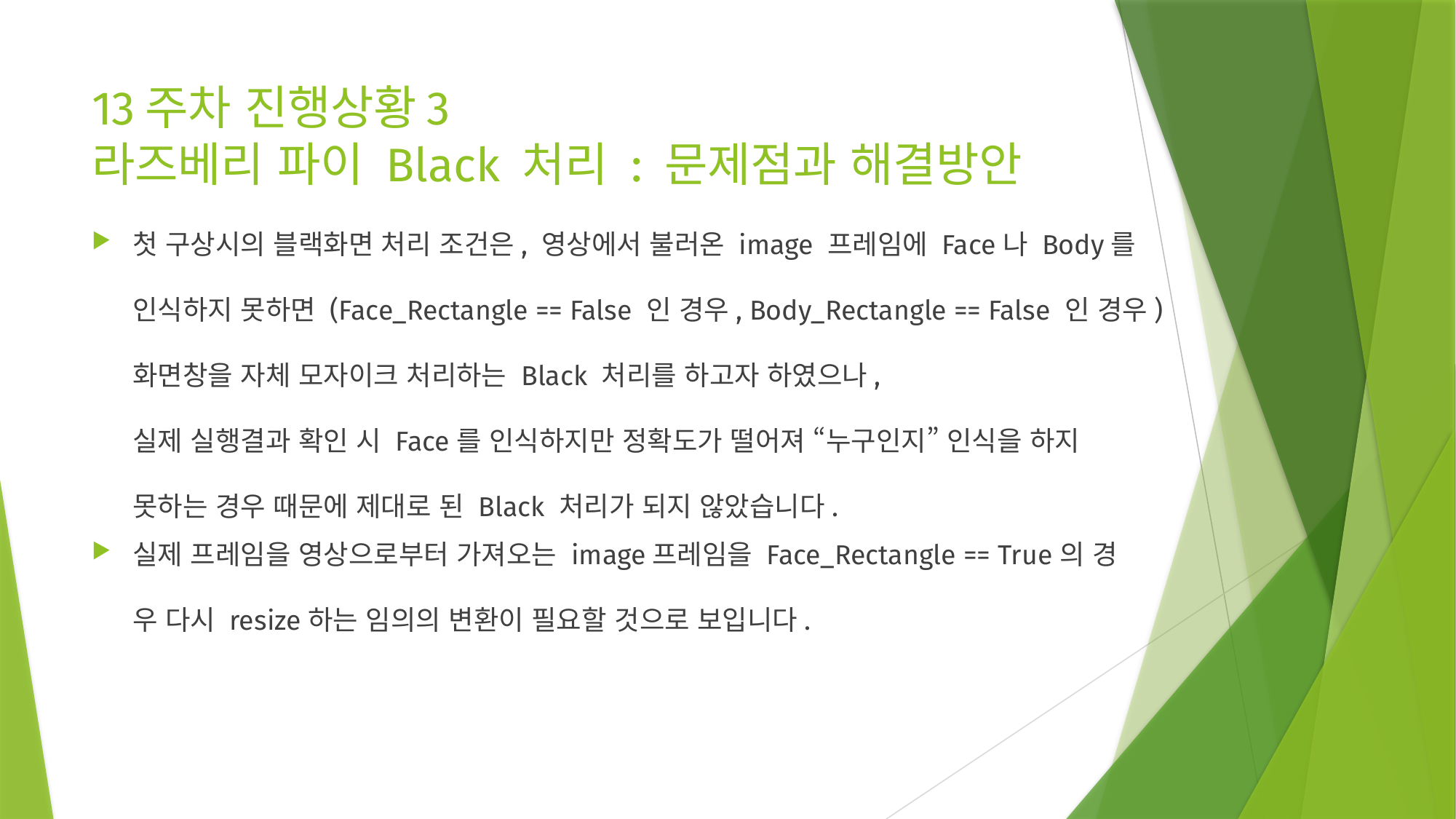

# 13주차 진행상황3 라즈베리 파이 Black 처리 : 문제점과 해결방안
첫 구상시의 블랙화면 처리 조건은, 영상에서 불러온 image 프레임에 Face나 Body를
인식하지 못하면 (Face_Rectangle == False 인 경우, Body_Rectangle == False 인 경우)
화면창을 자체 모자이크 처리하는 Black 처리를 하고자 하였으나,
실제 실행결과 확인 시 Face를 인식하지만 정확도가 떨어져 “누구인지” 인식을 하지
못하는 경우 때문에 제대로 된 Black 처리가 되지 않았습니다.
실제 프레임을 영상으로부터 가져오는 image프레임을 Face_Rectangle == True의 경
우 다시 resize하는 임의의 변환이 필요할 것으로 보입니다.